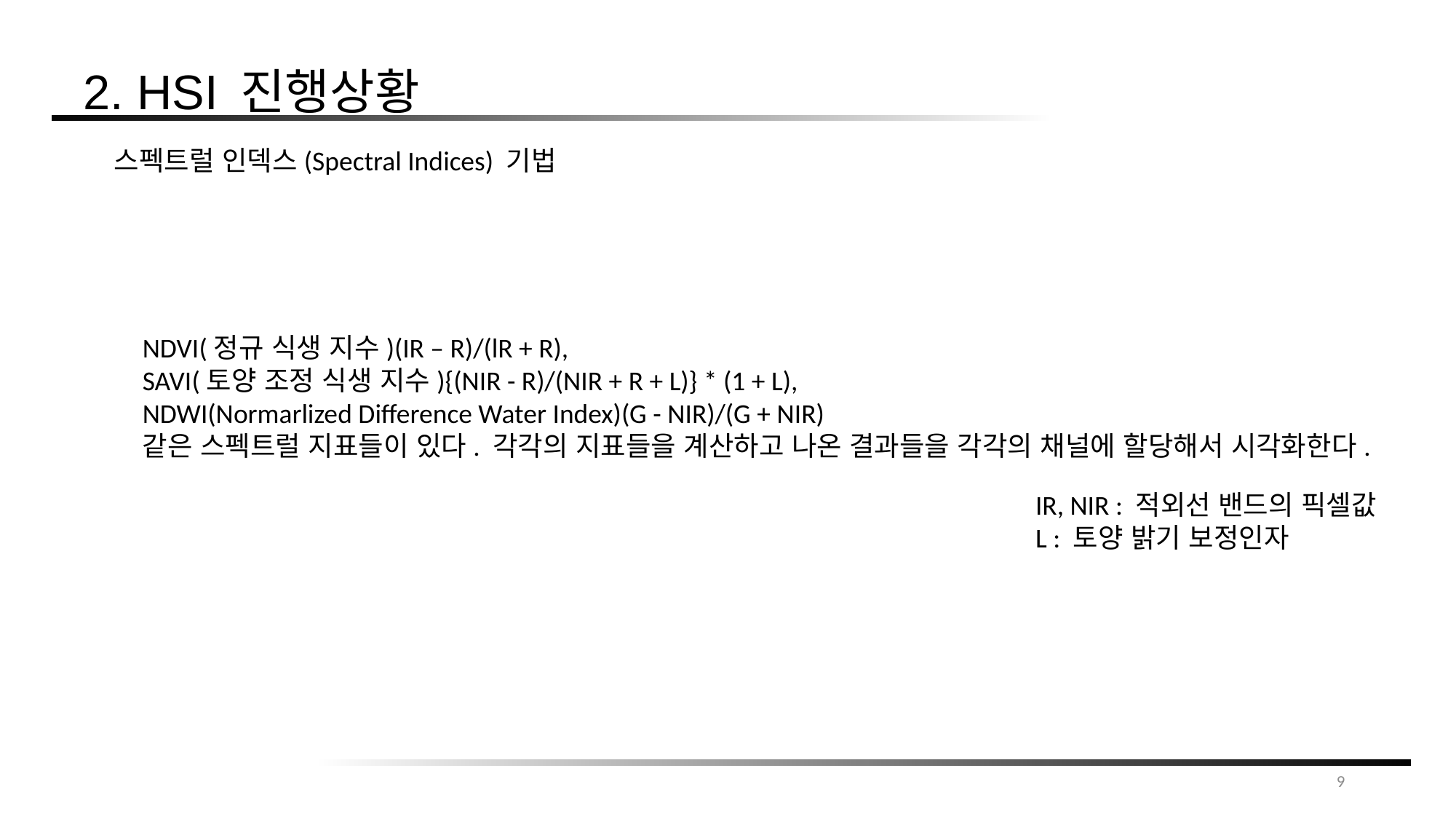

2. HSI 진행상황
스펙트럴 인덱스(Spectral Indices) 기법
NDVI(정규 식생 지수)(IR – R)/(lR + R),
SAVI(토양 조정 식생 지수){(NIR - R)/(NIR + R + L)} * (1 + L),
NDWI(Normarlized Difference Water Index)(G - NIR)/(G + NIR)
같은 스펙트럴 지표들이 있다. 각각의 지표들을 계산하고 나온 결과들을 각각의 채널에 할당해서 시각화한다.
IR, NIR : 적외선 밴드의 픽셀값
L : 토양 밝기 보정인자
9